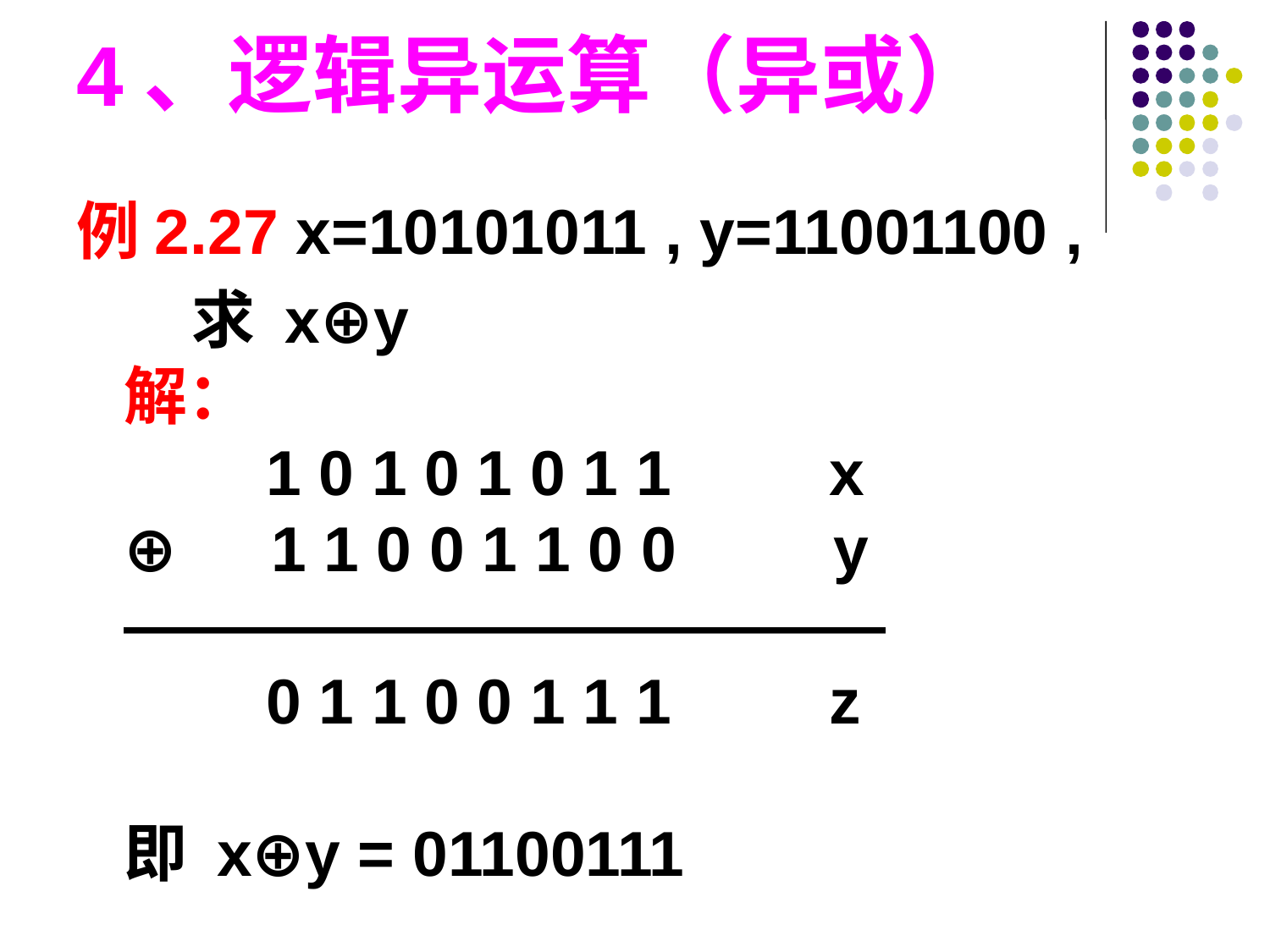

4、逻辑异运算（异或）
例2.27 x=10101011 , y=11001100 ,
       求 x⊕y
解：
　　1 0 1 0 1 0 1 1　　x
⊕　1 1 0 0 1 1 0 0　　y
————————————
　　0 1 1 0 0 1 1 1　　z
即 x⊕y = 01100111
#
83